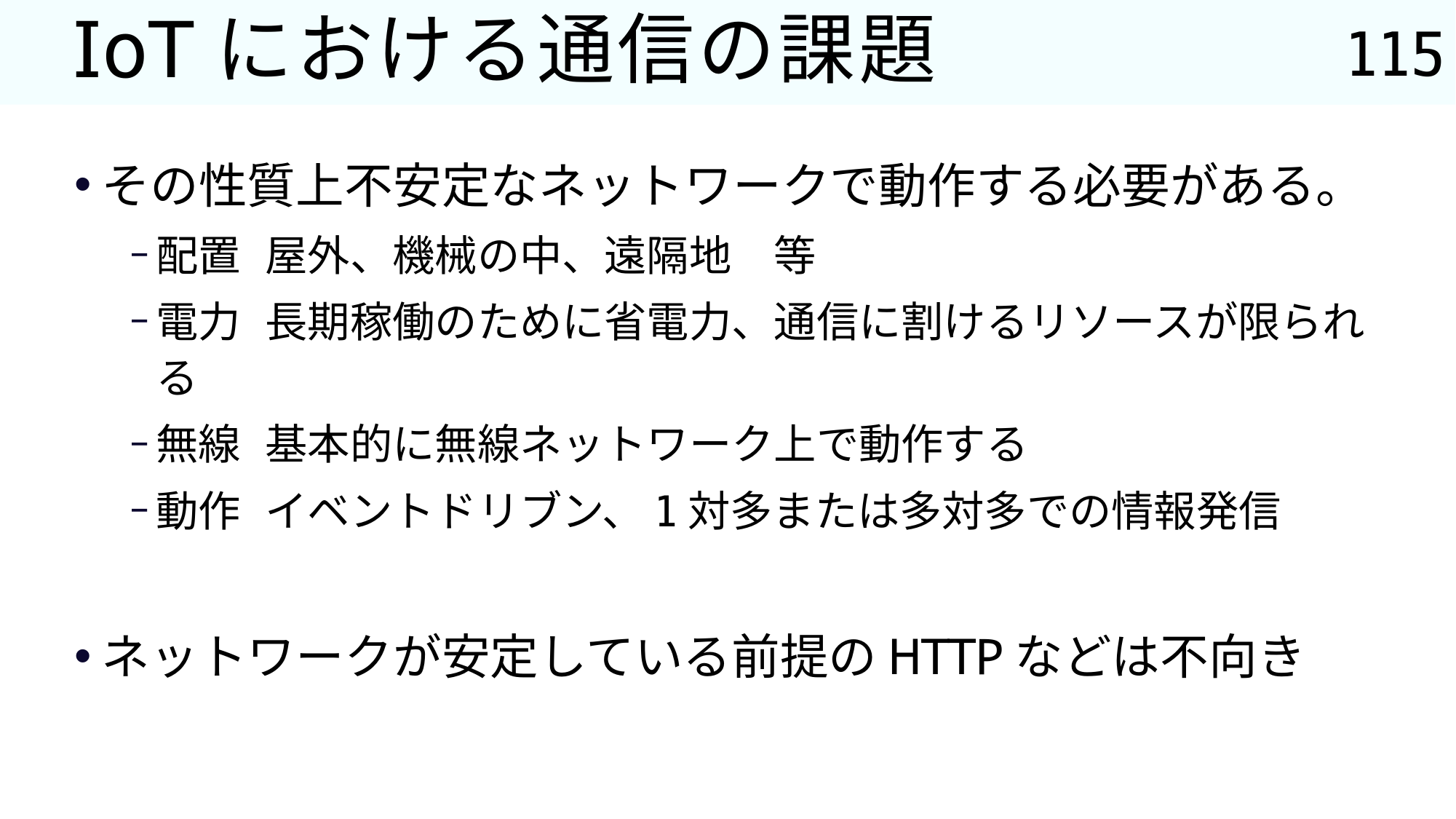

115
# IoTにおける通信の課題
その性質上不安定なネットワークで動作する必要がある。
配置	屋外、機械の中、遠隔地　等
電力	長期稼働のために省電力、通信に割けるリソースが限られる
無線	基本的に無線ネットワーク上で動作する
動作	イベントドリブン、1対多または多対多での情報発信

ネットワークが安定している前提のHTTPなどは不向き